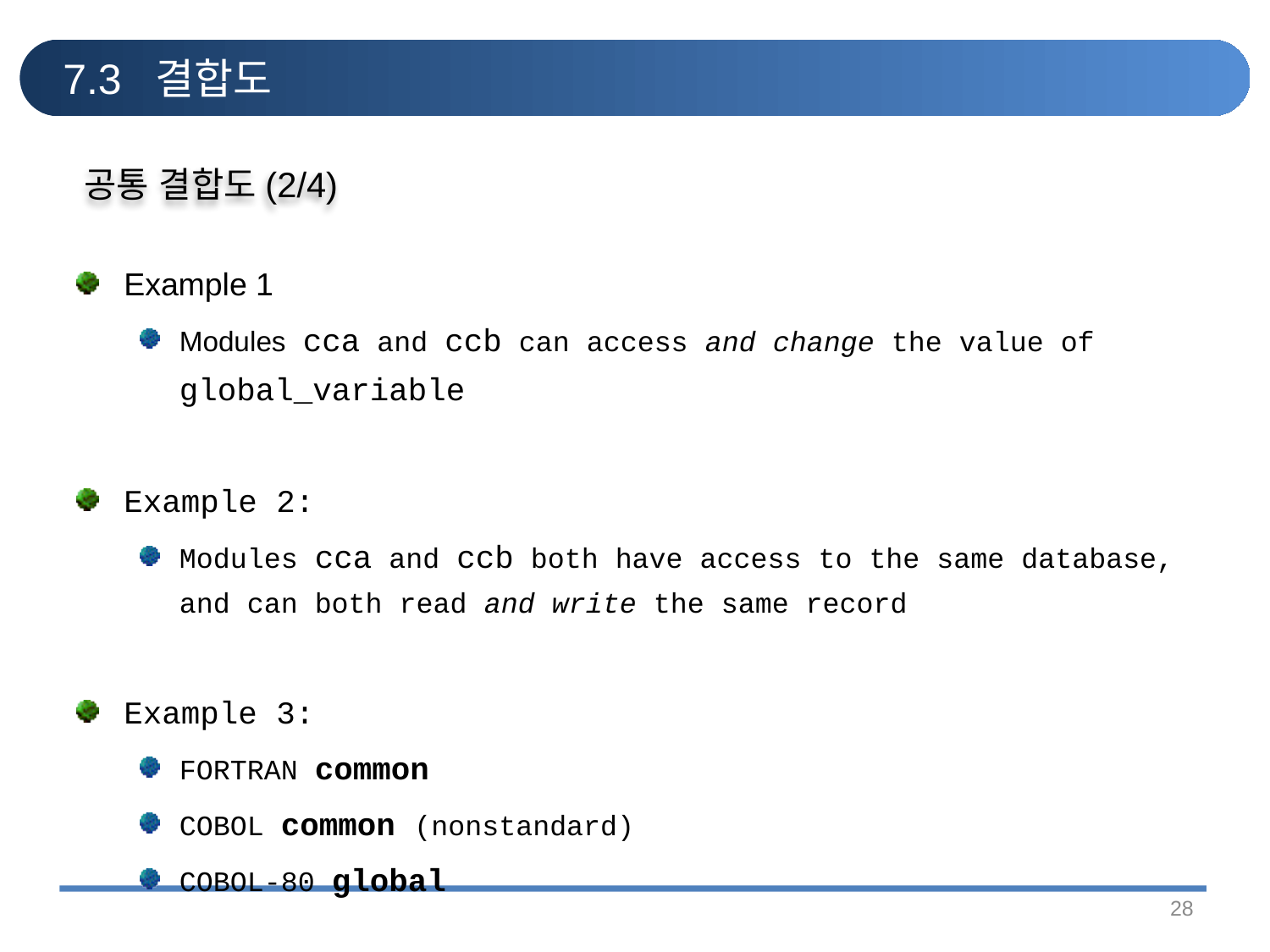

# 7.3  결합도
공통 결합도(2/4)
Example 1
Modules cca and ccb can access and change the value of global_variable

Example 2:
Modules cca and ccb both have access to the same database, and can both read and write the same record

Example 3:
FORTRAN common
COBOL common (nonstandard)
COBOL-80 global
28